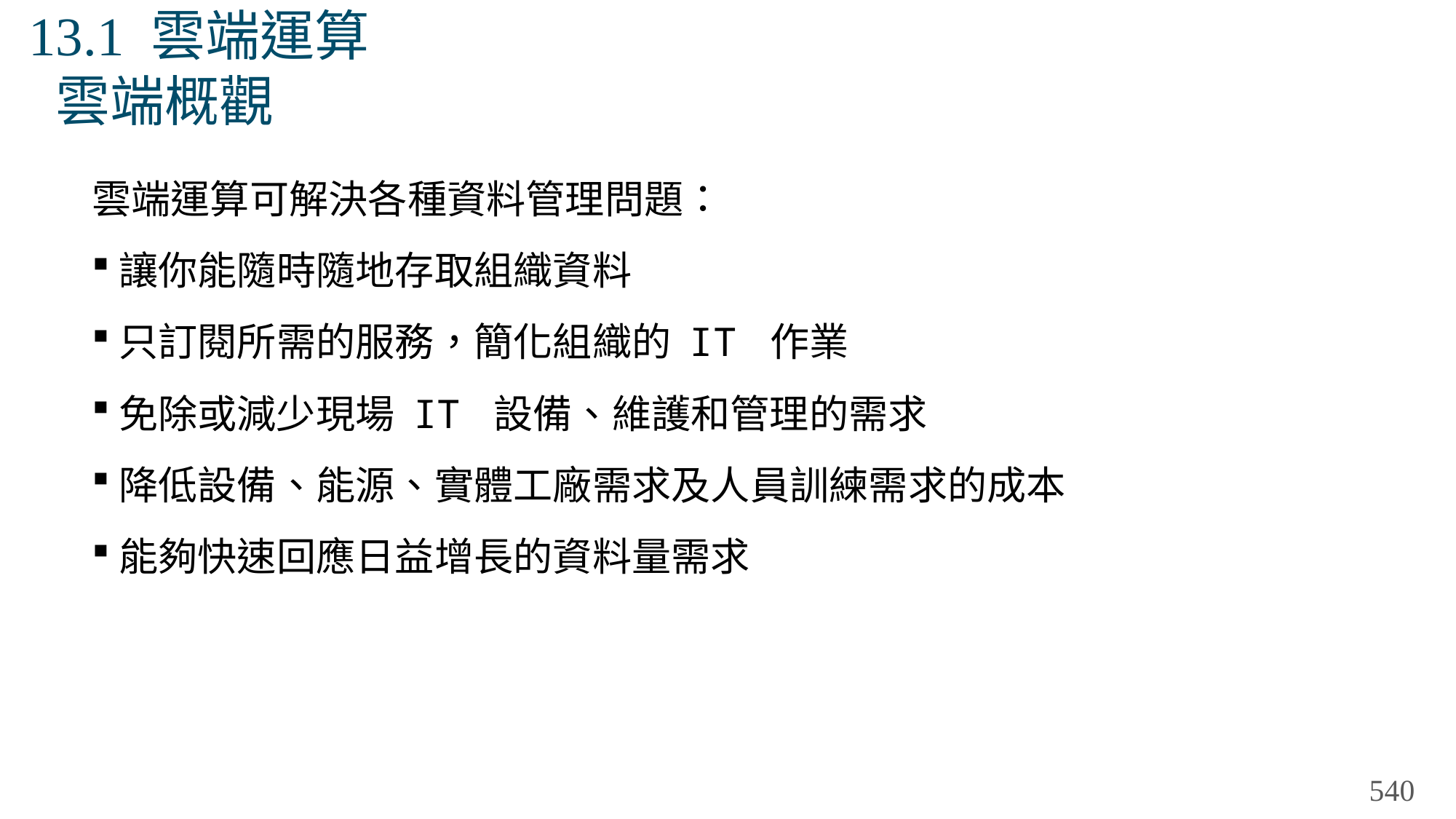

# 13.1 雲端運算 雲端概觀
雲端運算可解決各種資料管理問題：
讓你能隨時隨地存取組織資料
只訂閱所需的服務，簡化組織的 IT 作業
免除或減少現場 IT 設備、維護和管理的需求
降低設備、能源、實體工廠需求及人員訓練需求的成本
能夠快速回應日益增長的資料量需求

540